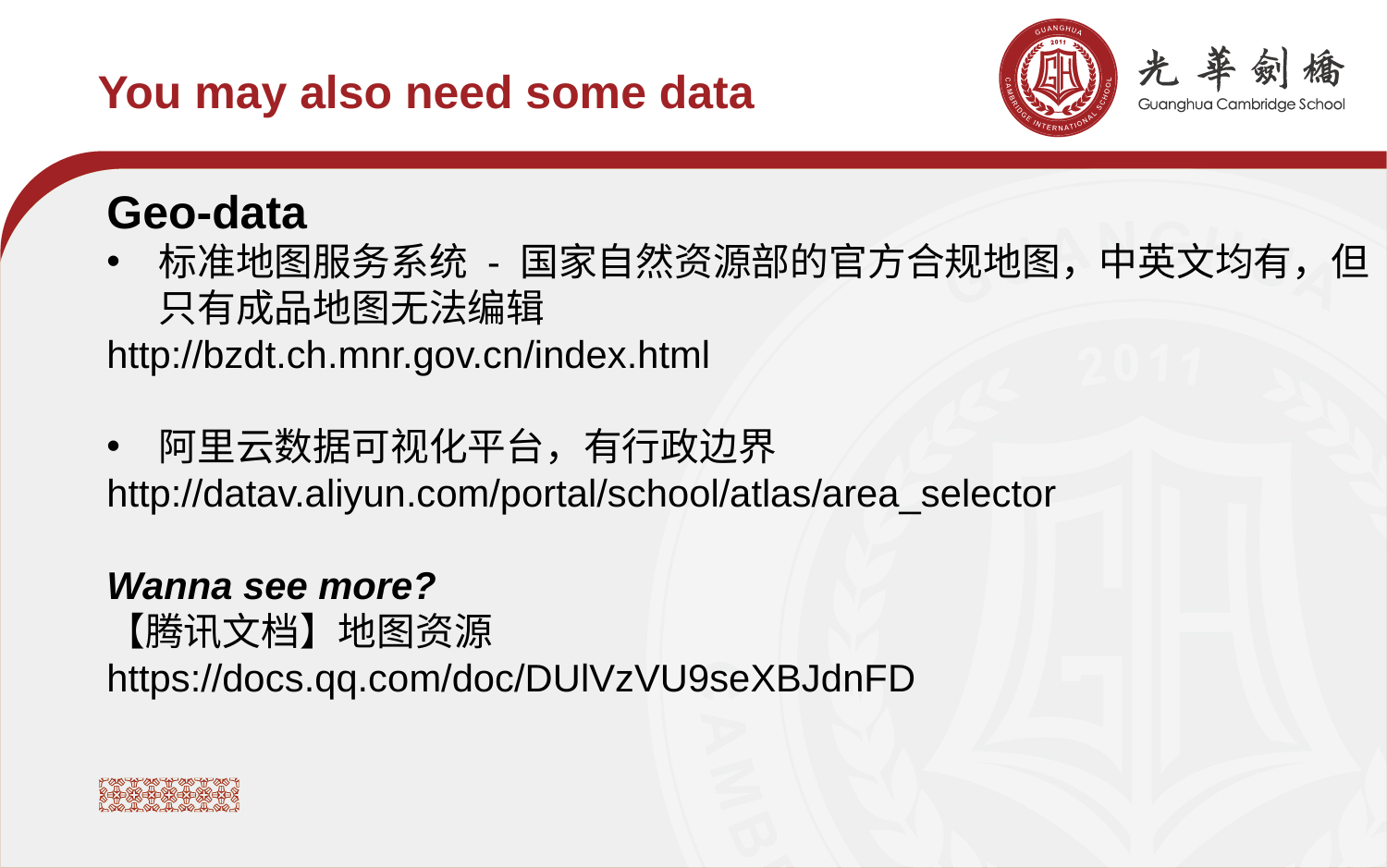

You may also need some data
Geo-data
标准地图服务系统 - 国家自然资源部的官方合规地图，中英文均有，但只有成品地图无法编辑
http://bzdt.ch.mnr.gov.cn/index.html

阿里云数据可视化平台，有行政边界
http://datav.aliyun.com/portal/school/atlas/area_selector

Wanna see more?
【腾讯文档】地图资源
https://docs.qq.com/doc/DUlVzVU9seXBJdnFD